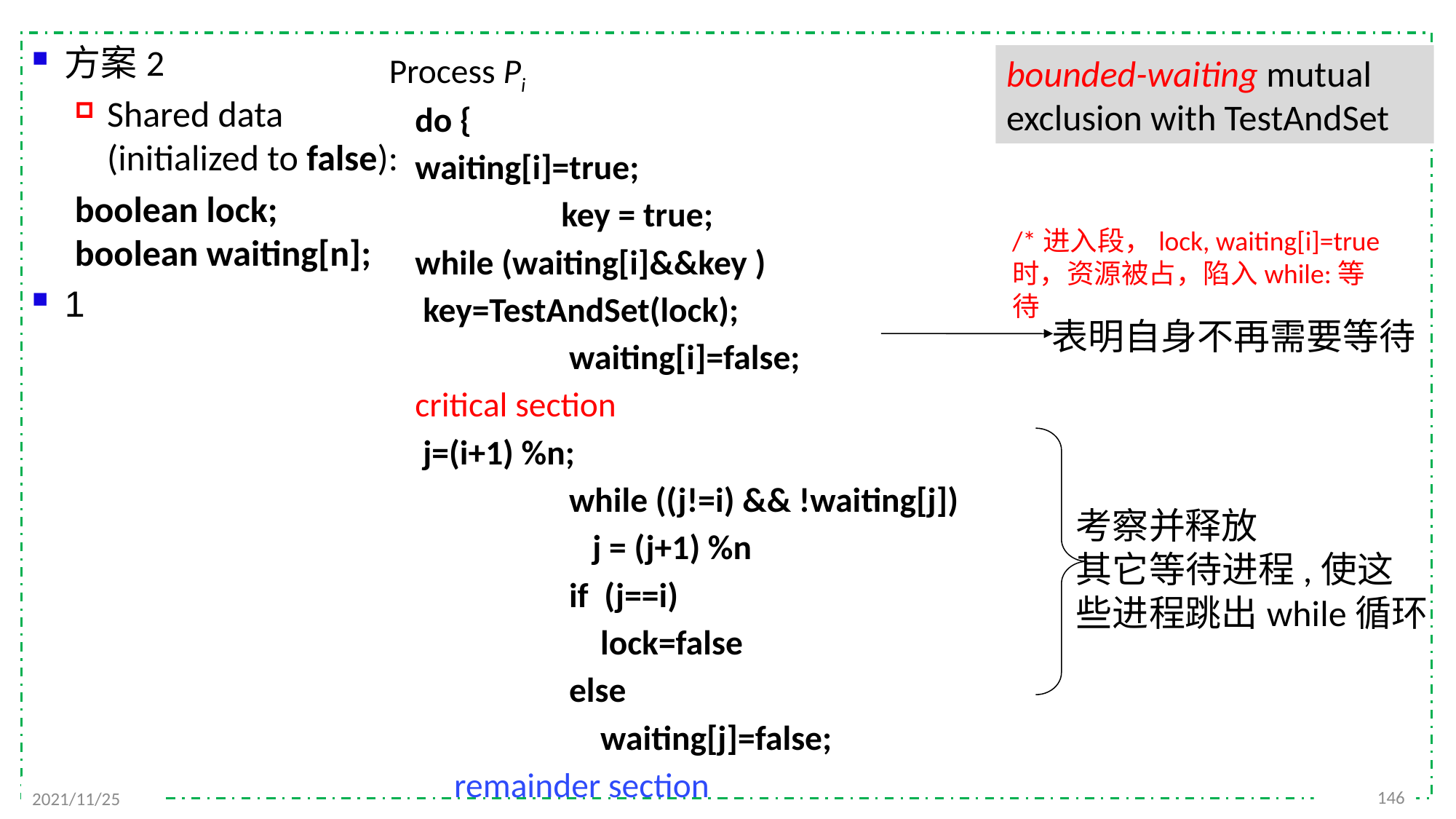

Process Pi
		do {
			waiting[i]=true;
                      key = true;
			while (waiting[i]&&key )
				 key=TestAndSet(lock);
                       waiting[i]=false;
				critical section
			 j=(i+1) %n;
                       while ((j!=i) && !waiting[j])
                          j = (j+1) %n
                       if  (j==i)
                           lock=false
                       else
                           waiting[j]=false;
		     remainder section
		}
方案2
Shared data (initialized to false):
boolean lock;   boolean waiting[n];
1
bounded-waiting mutual
exclusion with TestAndSet
/*进入段，lock, waiting[i]=true时，资源被占，陷入while:等待
表明自身不再需要等待

考察并释放
其它等待进程,使这
些进程跳出while循环
146
2021/11/25